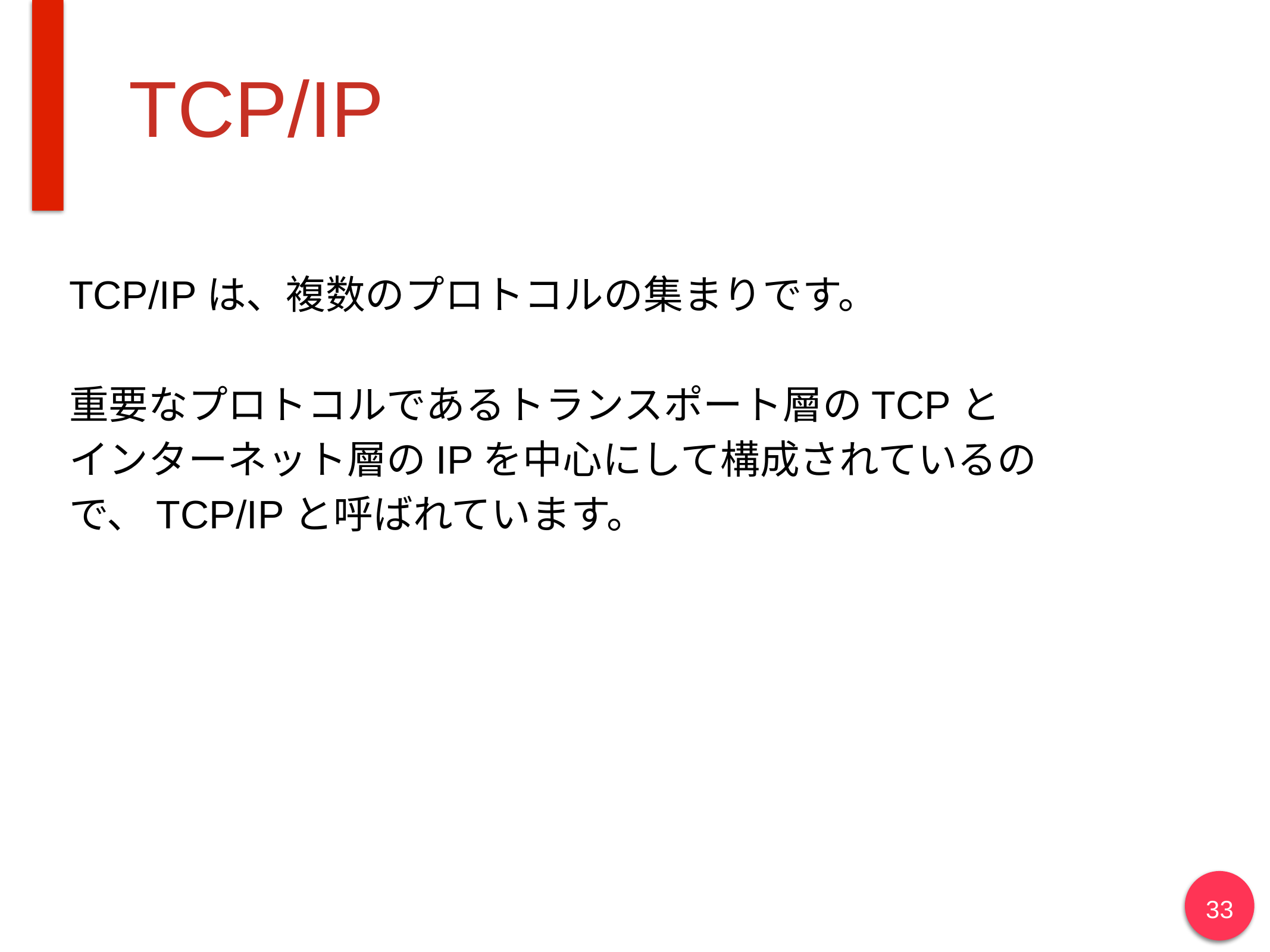

# TCP/IP

TCP/IPは、複数のプロトコルの集まりです。

重要なプロトコルであるトランスポート層のTCPと
インターネット層のIPを中心にして構成されているので、TCP/IPと呼ばれています。

33